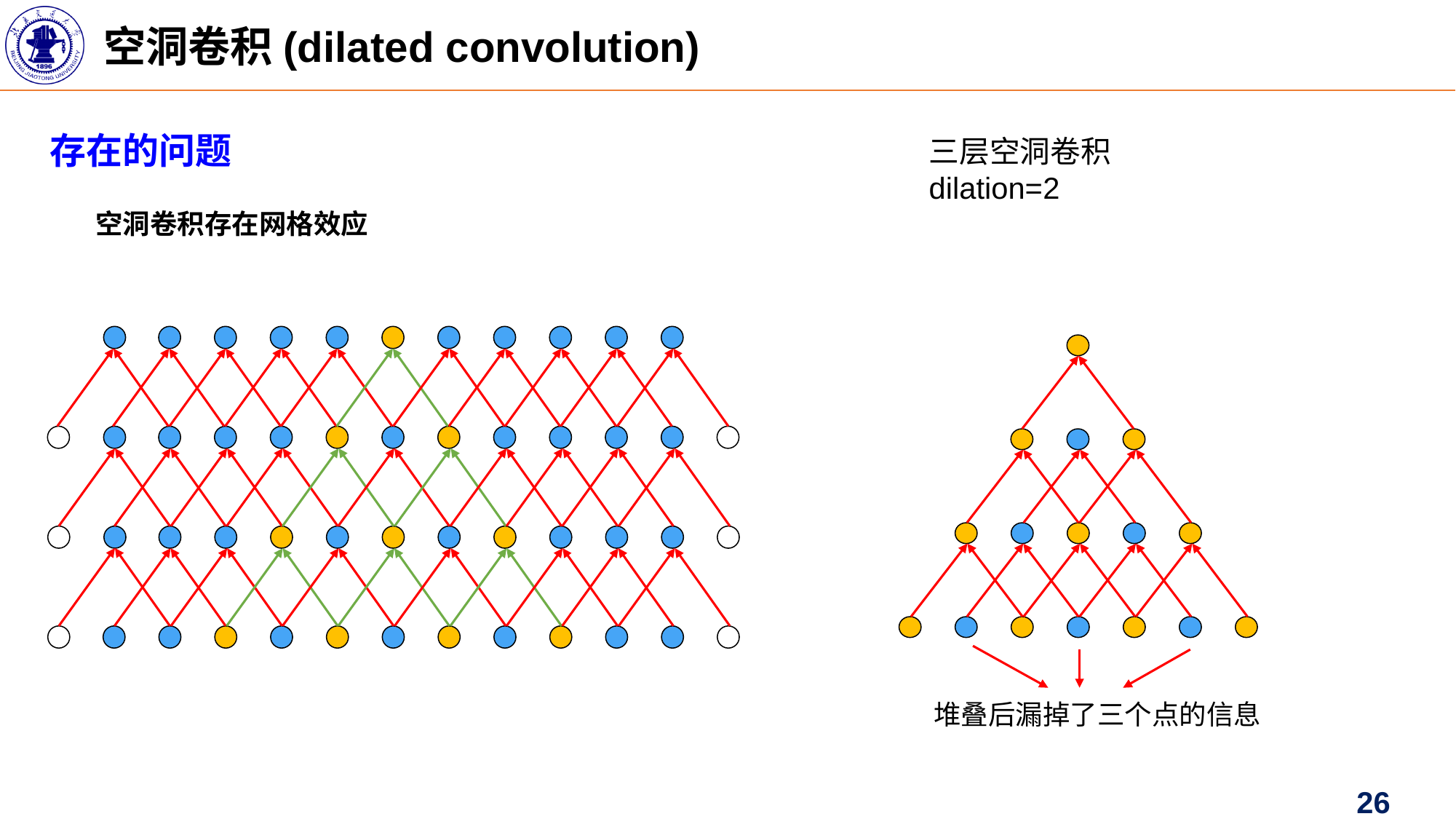

空洞卷积(dilated convolution)
存在的问题
三层空洞卷积
dilation=2
空洞卷积存在网格效应

堆叠后漏掉了三个点的信息